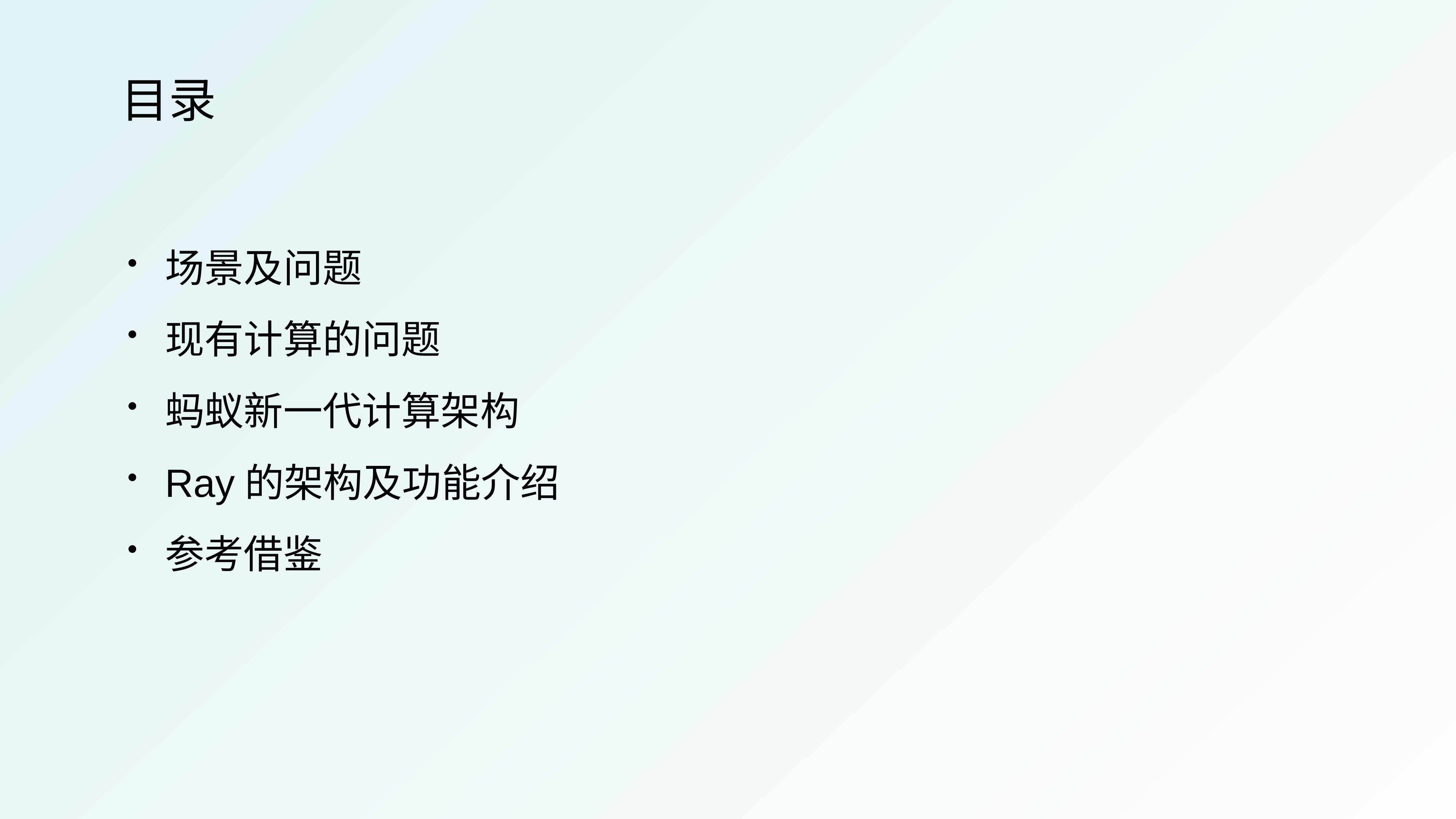

# 目录
场景及问题
现有计算的问题
蚂蚁新一代计算架构
Ray的架构及功能介绍
参考借鉴